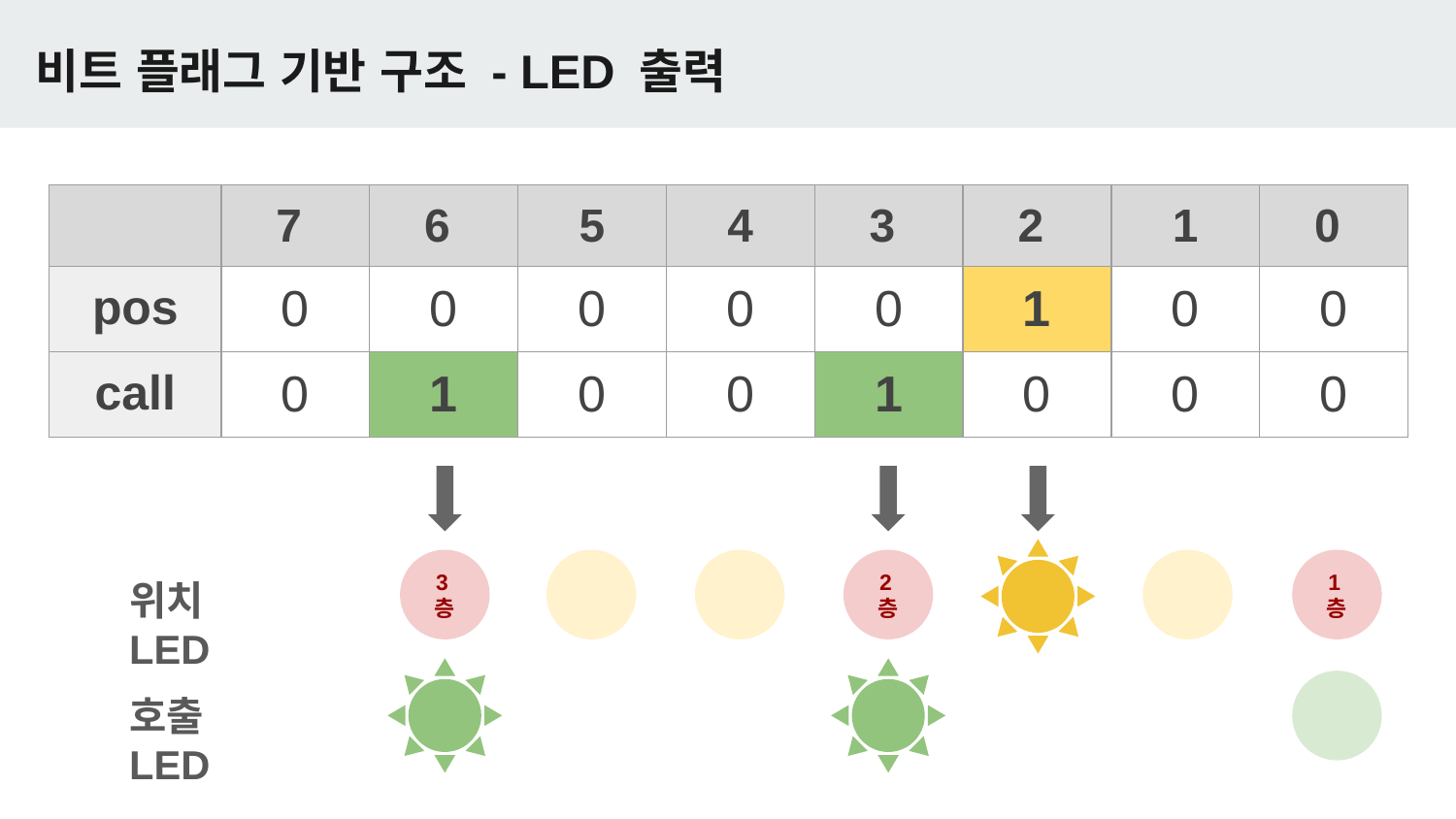

# 비트 플래그 기반 구조 - LED 출력
|  | 7 | 6 | 5 | 4 | 3 | 2 | 1 | 0 |
| --- | --- | --- | --- | --- | --- | --- | --- | --- |
| pos | 0 | 0 | 0 | 0 | 0 | 1 | 0 | 0 |
| call | 0 | 1 | 0 | 0 | 1 | 0 | 0 | 0 |

3층

2층

1층
위치 LED

호출 LED